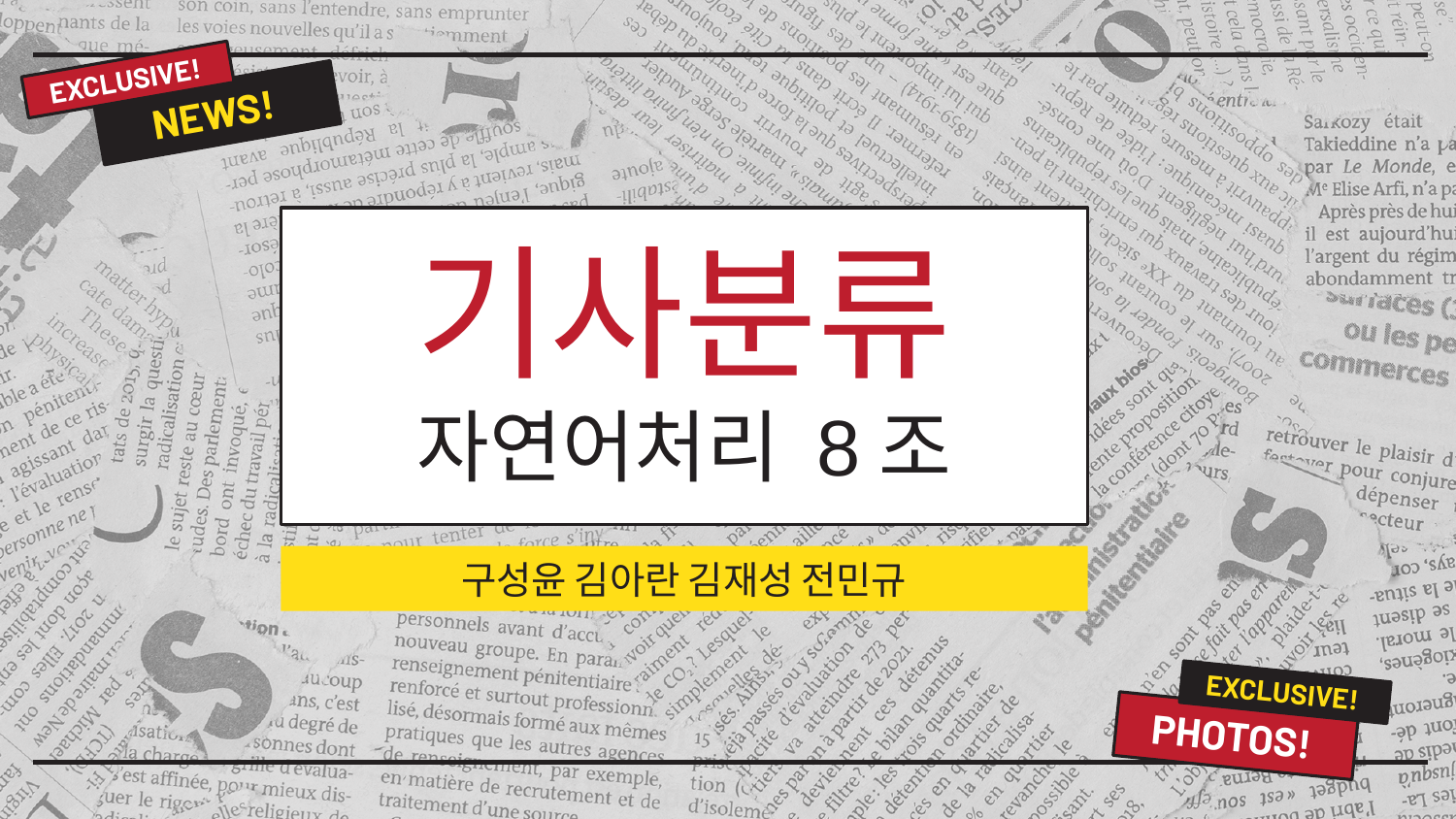

EXCLUSIVE!
NEWS!
# 기사분류
자연어처리 8조
구성윤 김아란 김재성 전민규
EXCLUSIVE!
PHOTOS!